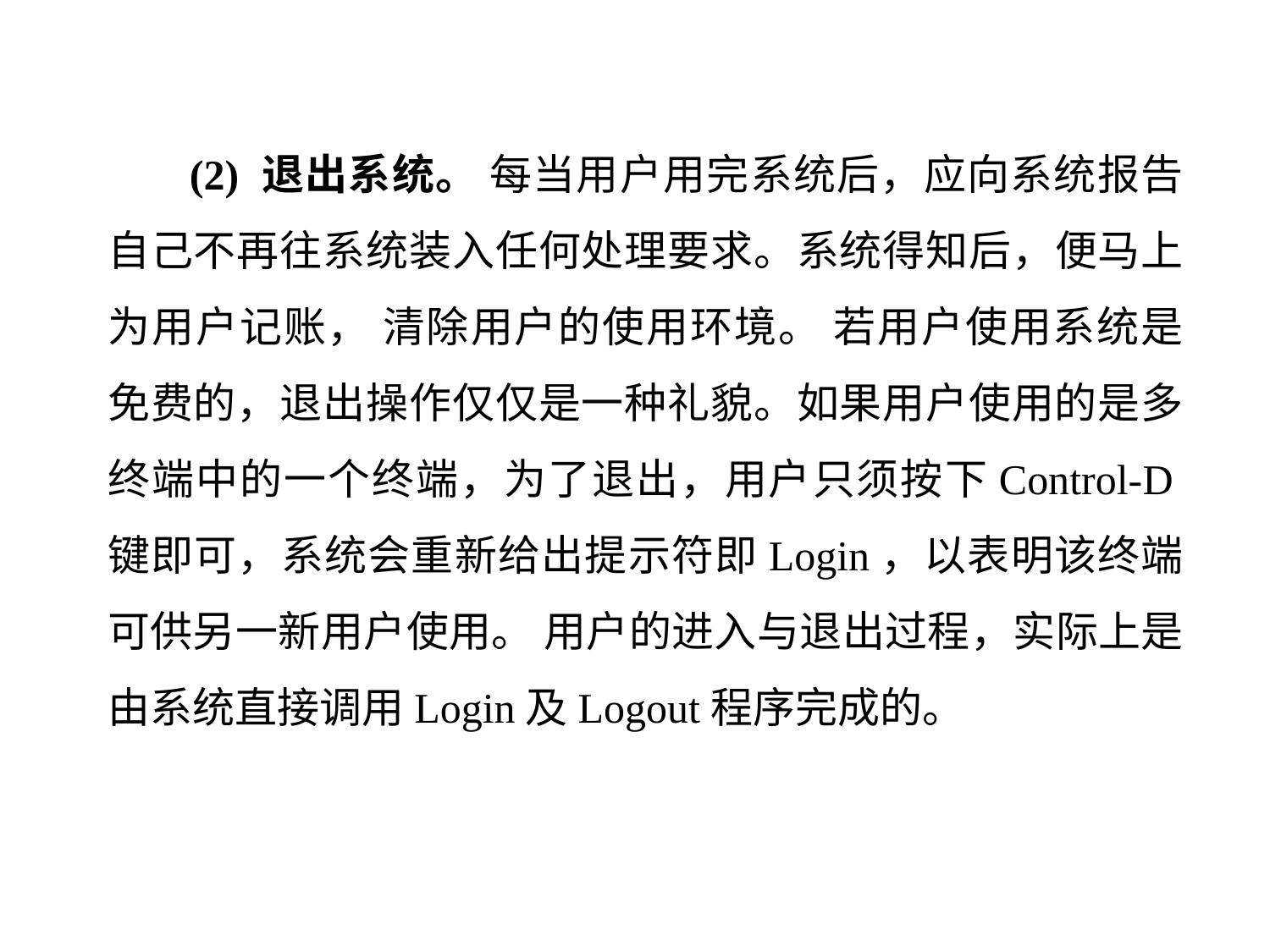

(2) 退出系统。 每当用户用完系统后，应向系统报告自己不再往系统装入任何处理要求。系统得知后，便马上为用户记账， 清除用户的使用环境。 若用户使用系统是免费的，退出操作仅仅是一种礼貌。如果用户使用的是多终端中的一个终端，为了退出，用户只须按下Control-D键即可，系统会重新给出提示符即Login，以表明该终端可供另一新用户使用。 用户的进入与退出过程，实际上是由系统直接调用Login及Logout程序完成的。